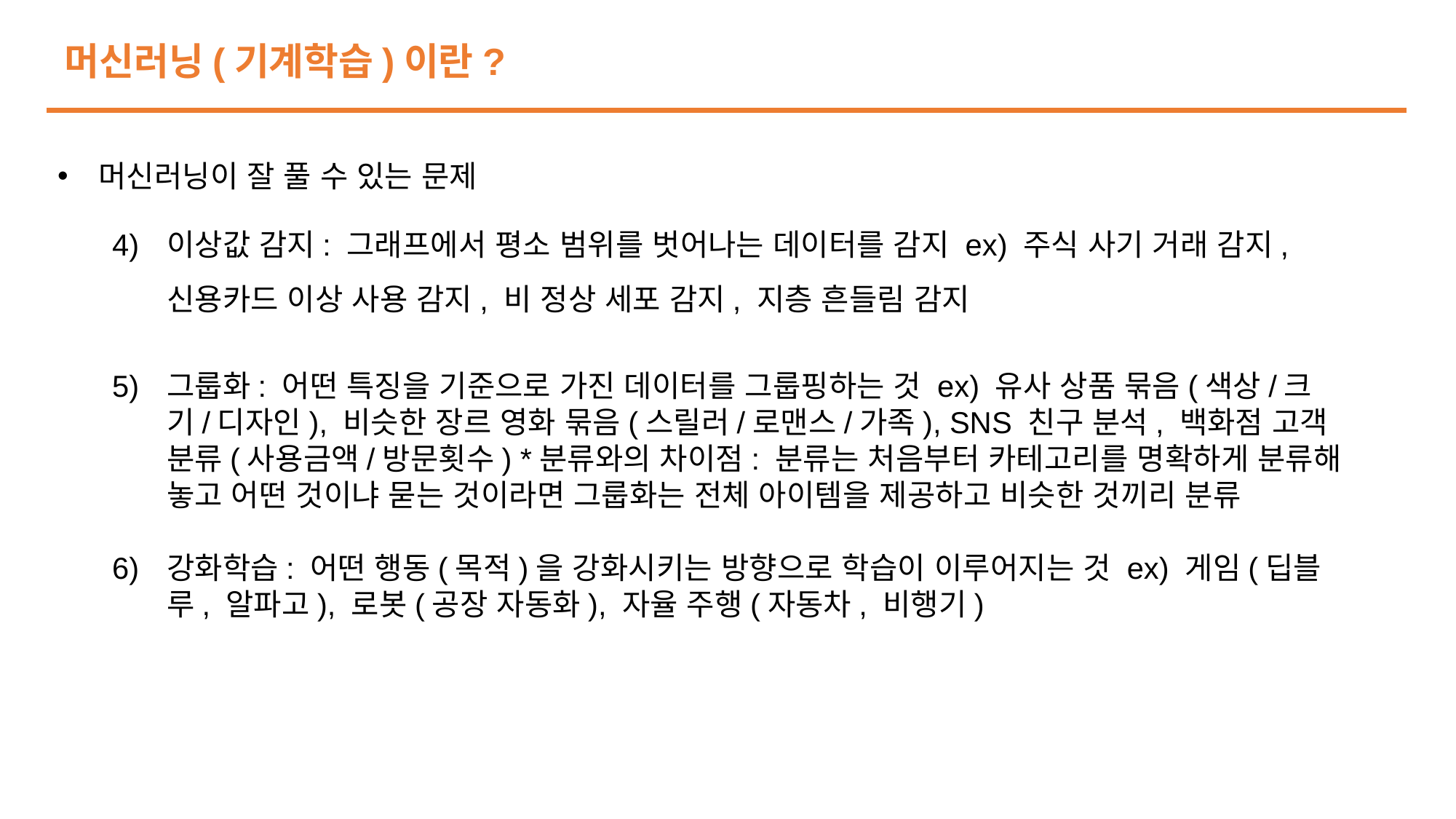

머신러닝(기계학습)이란?
머신러닝이 잘 풀 수 있는 문제

이상값 감지: 그래프에서 평소 범위를 벗어나는 데이터를 감지 ex) 주식 사기 거래 감지, 신용카드 이상 사용 감지, 비 정상 세포 감지, 지층 흔들림 감지

그룹화: 어떤 특징을 기준으로 가진 데이터를 그룹핑하는 것 ex) 유사 상품 묶음(색상/크기/디자인), 비슷한 장르 영화 묶음(스릴러/로맨스/가족), SNS 친구 분석, 백화점 고객 분류(사용금액/방문횟수) *분류와의 차이점: 분류는 처음부터 카테고리를 명확하게 분류해 놓고 어떤 것이냐 묻는 것이라면 그룹화는 전체 아이템을 제공하고 비슷한 것끼리 분류

강화학습: 어떤 행동(목적)을 강화시키는 방향으로 학습이 이루어지는 것 ex) 게임(딥블루, 알파고), 로봇(공장 자동화), 자율 주행(자동차, 비행기)